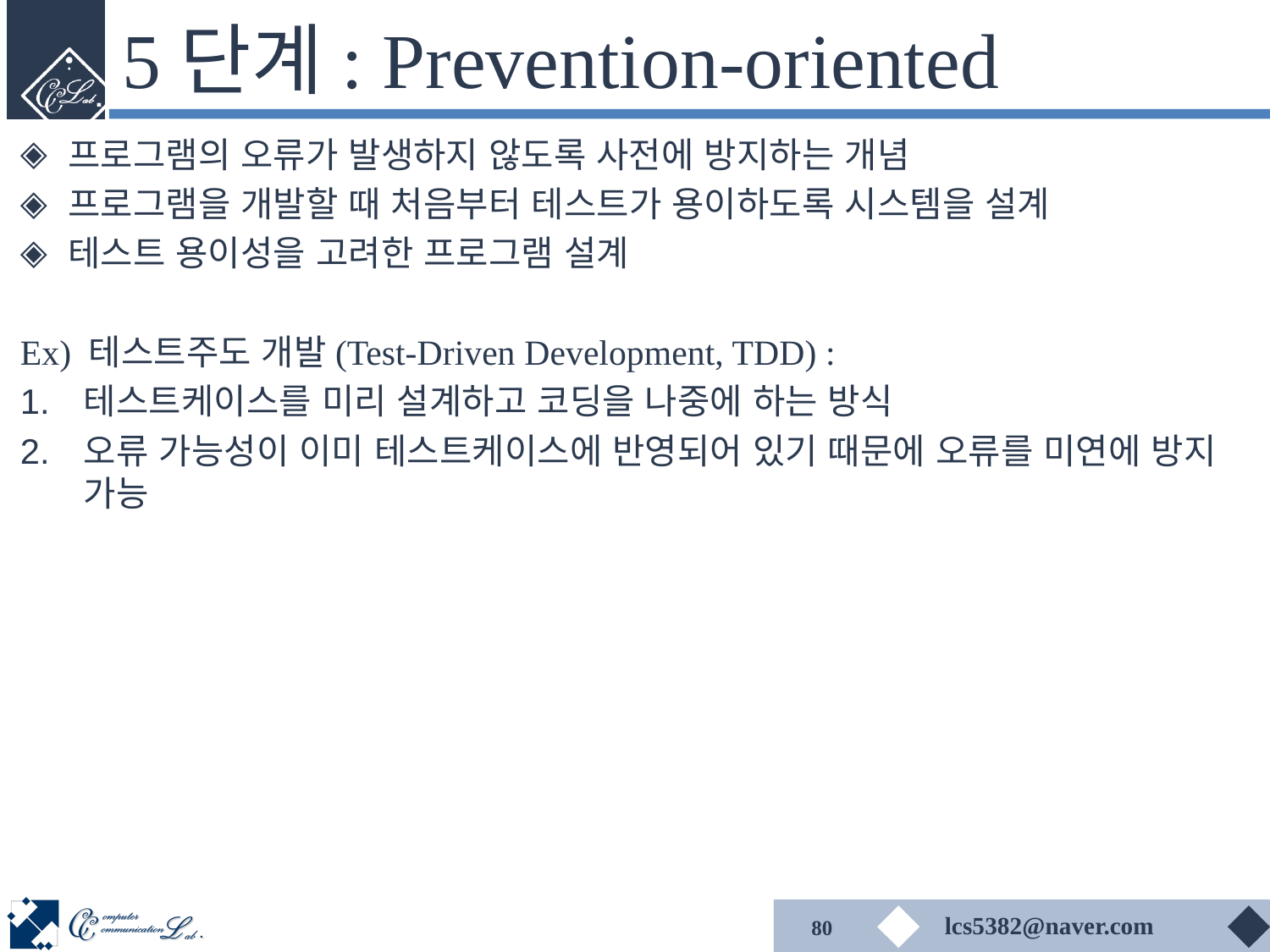

# 5단계: Prevention-oriented
프로그램의 오류가 발생하지 않도록 사전에 방지하는 개념
프로그램을 개발할 때 처음부터 테스트가 용이하도록 시스템을 설계
테스트 용이성을 고려한 프로그램 설계

Ex) 테스트주도 개발(Test-Driven Development, TDD) :
테스트케이스를 미리 설계하고 코딩을 나중에 하는 방식
오류 가능성이 이미 테스트케이스에 반영되어 있기 때문에 오류를 미연에 방지 가능